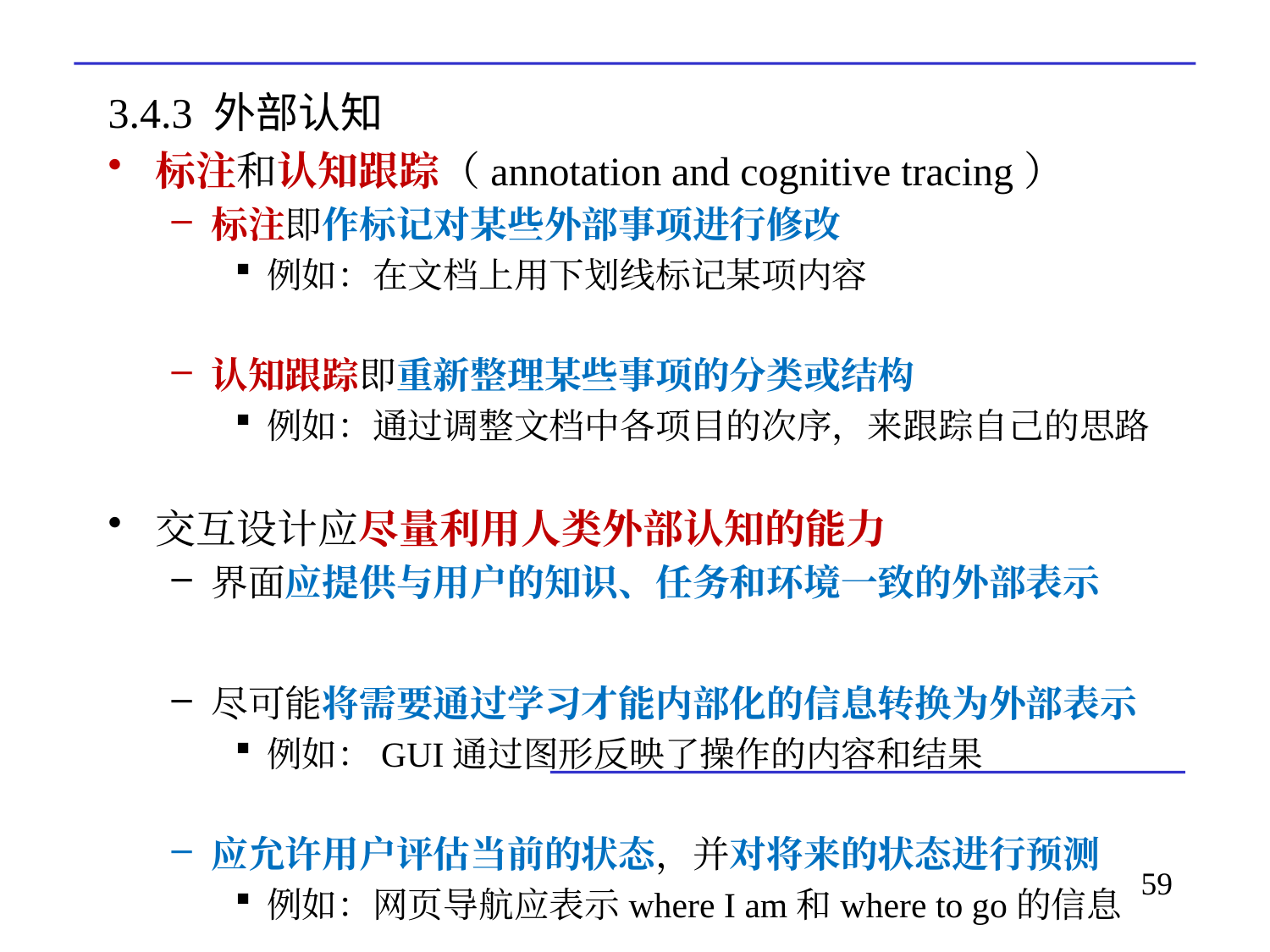

# 3.4.3 外部认知
标注和认知跟踪（annotation and cognitive tracing）
标注即作标记对某些外部事项进行修改
例如：在文档上用下划线标记某项内容

认知跟踪即重新整理某些事项的分类或结构
例如：通过调整文档中各项目的次序，来跟踪自己的思路

交互设计应尽量利用人类外部认知的能力
界面应提供与用户的知识、任务和环境一致的外部表示

尽可能将需要通过学习才能内部化的信息转换为外部表示
例如：GUI通过图形反映了操作的内容和结果

应允许用户评估当前的状态，并对将来的状态进行预测
例如：网页导航应表示where I am和where to go的信息
59